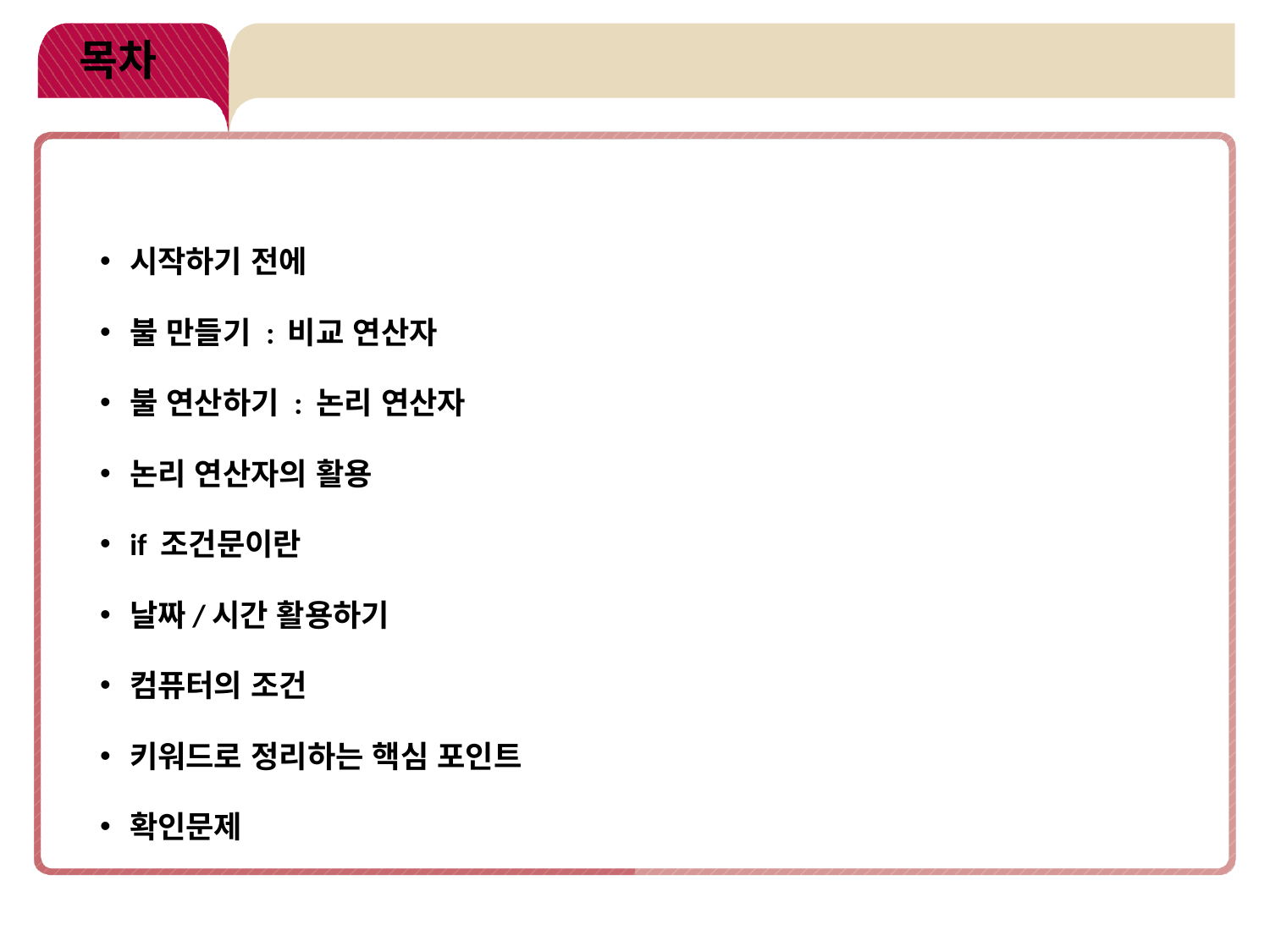

# 목차

시작하기 전에
불 만들기 : 비교 연산자
불 연산하기 : 논리 연산자
논리 연산자의 활용
if 조건문이란
날짜/시간 활용하기
컴퓨터의 조건
키워드로 정리하는 핵심 포인트
확인문제